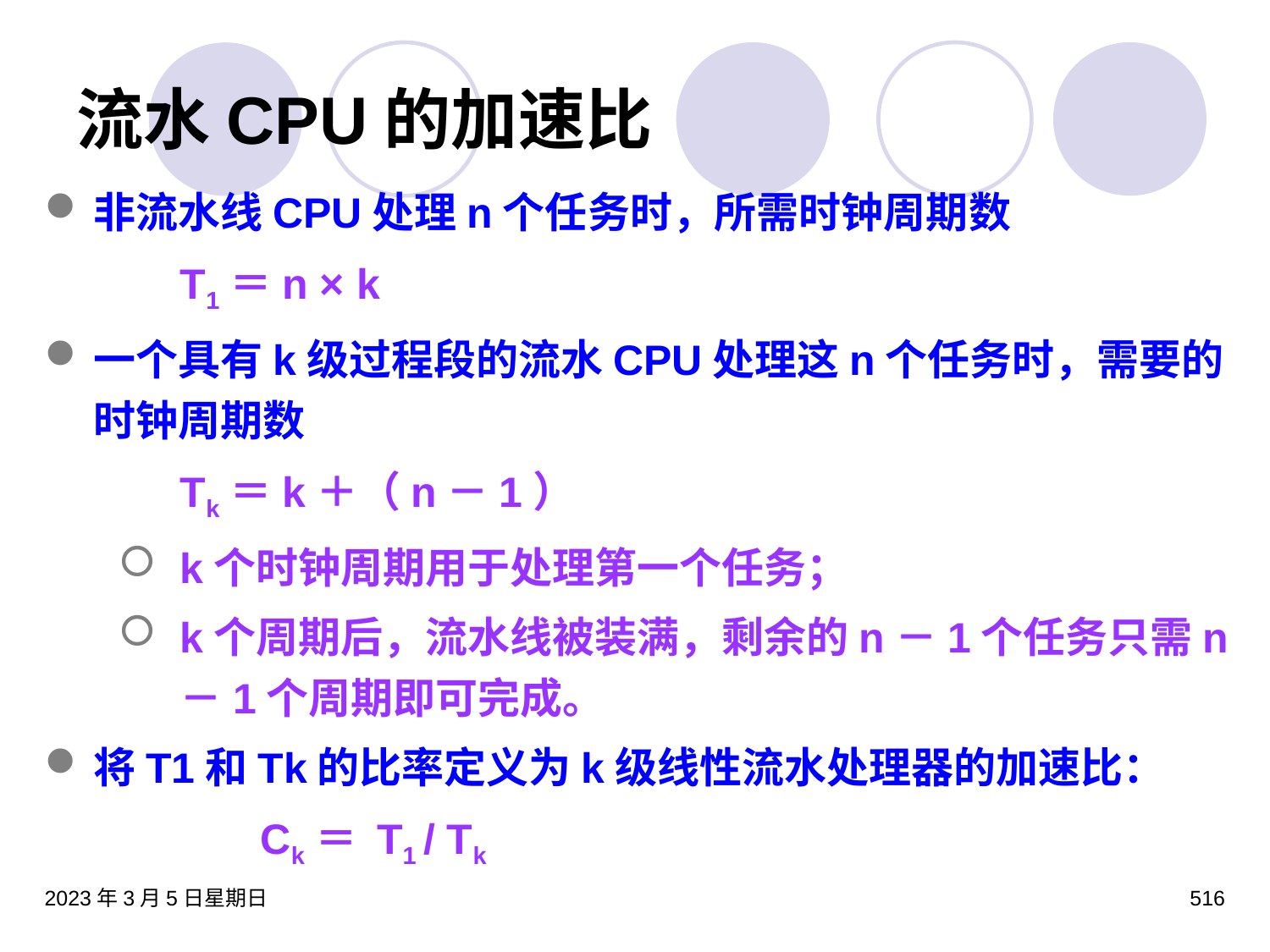

# 流水CPU的加速比
非流水线CPU处理n个任务时，所需时钟周期数
	T1＝n × k
一个具有k级过程段的流水CPU处理这n个任务时，需要的时钟周期数
	Tk＝k＋（n－1）
k个时钟周期用于处理第一个任务；
k个周期后，流水线被装满，剩余的n－1个任务只需n－1个周期即可完成。
将T1和Tk的比率定义为k级线性流水处理器的加速比：
            Ck＝ T1 / Tk
2023年3月5日星期日
516